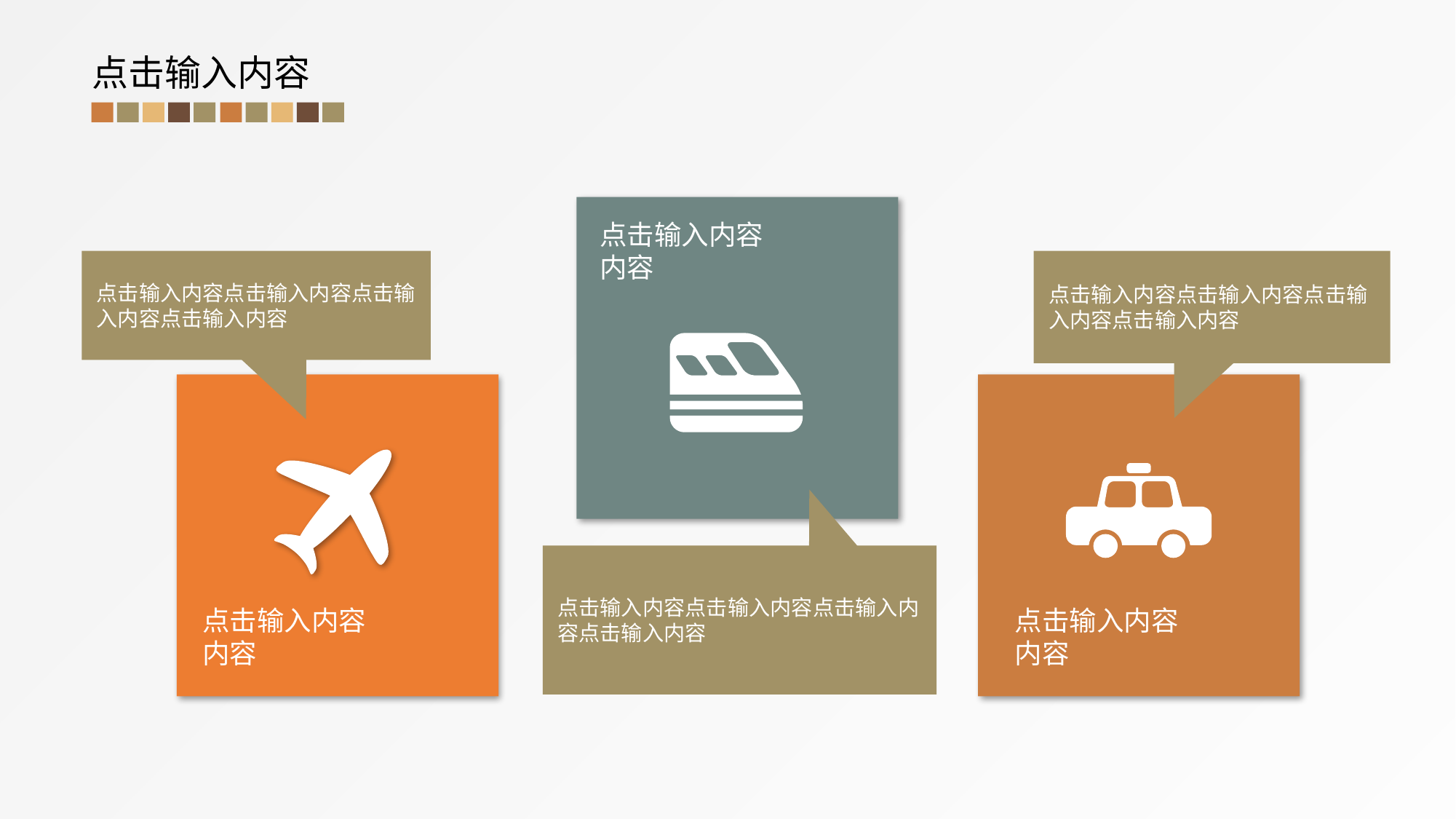

点击输入内容

点击输入内容
内容
点击输入内容点击输入内容点击输入内容点击输入内容

点击输入内容点击输入内容点击输入内容点击输入内容

点击输入内容点击输入内容点击输入内容点击输入内容
点击输入内容
内容
点击输入内容
内容